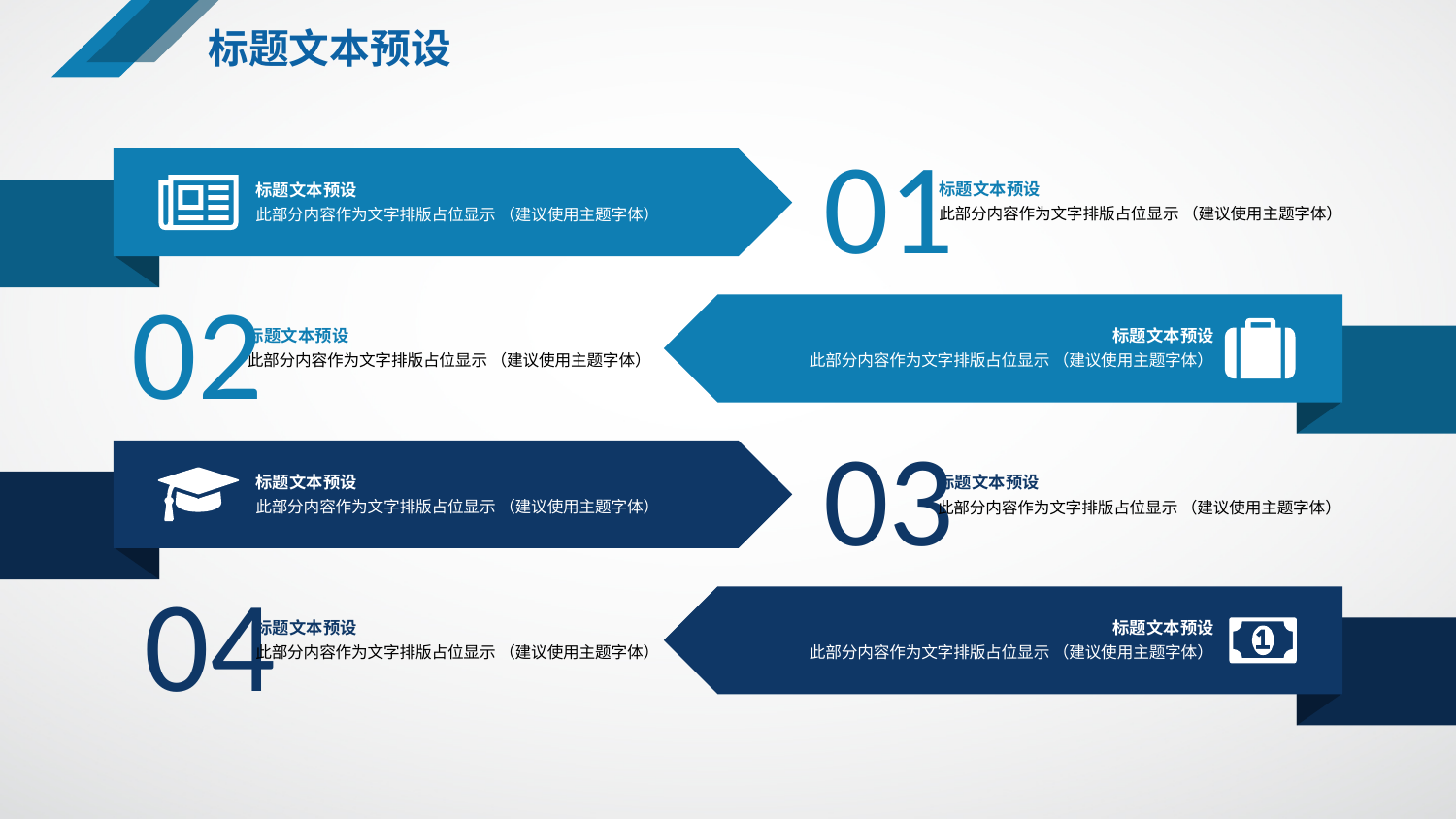

标题文本预设
01

标题文本预设
此部分内容作为文字排版占位显示 （建议使用主题字体）

标题文本预设
此部分内容作为文字排版占位显示 （建议使用主题字体）
02

标题文本预设
此部分内容作为文字排版占位显示 （建议使用主题字体）
标题文本预设
此部分内容作为文字排版占位显示 （建议使用主题字体）

03

标题文本预设
此部分内容作为文字排版占位显示 （建议使用主题字体）

标题文本预设
此部分内容作为文字排版占位显示 （建议使用主题字体）

04

标题文本预设
此部分内容作为文字排版占位显示 （建议使用主题字体）

标题文本预设
此部分内容作为文字排版占位显示 （建议使用主题字体）